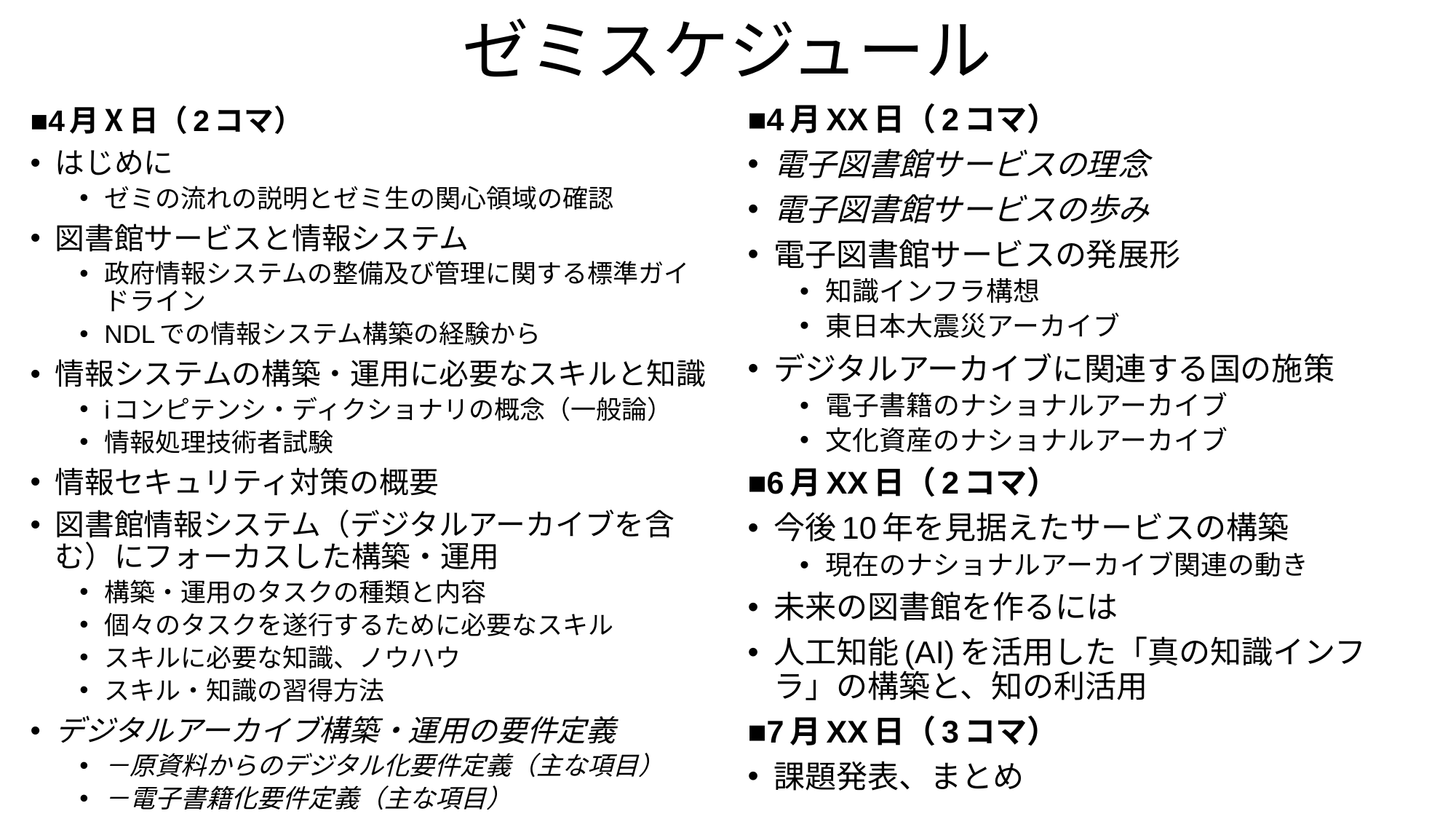

# ゼミスケジュール
■4月XX日（2コマ）
電子図書館サービスの理念
電子図書館サービスの歩み
電子図書館サービスの発展形
知識インフラ構想
東日本大震災アーカイブ
デジタルアーカイブに関連する国の施策
電子書籍のナショナルアーカイブ
文化資産のナショナルアーカイブ
■6月XX日（2コマ）
今後10年を見据えたサービスの構築
現在のナショナルアーカイブ関連の動き
未来の図書館を作るには
人工知能(AI)を活用した「真の知識インフラ」の構築と、知の利活用
■7月XX日（3コマ）
課題発表、まとめ

■4月Ⅹ日（2コマ）
はじめに
ゼミの流れの説明とゼミ生の関心領域の確認
図書館サービスと情報システム
政府情報システムの整備及び管理に関する標準ガイドライン
NDLでの情報システム構築の経験から
情報システムの構築・運用に必要なスキルと知識
iコンピテンシ・ディクショナリの概念（一般論）
情報処理技術者試験
情報セキュリティ対策の概要
図書館情報システム（デジタルアーカイブを含む）にフォーカスした構築・運用
構築・運用のタスクの種類と内容
個々のタスクを遂行するために必要なスキル
スキルに必要な知識、ノウハウ
スキル・知識の習得方法
デジタルアーカイブ構築・運用の要件定義
－原資料からのデジタル化要件定義（主な項目）
－電子書籍化要件定義（主な項目）